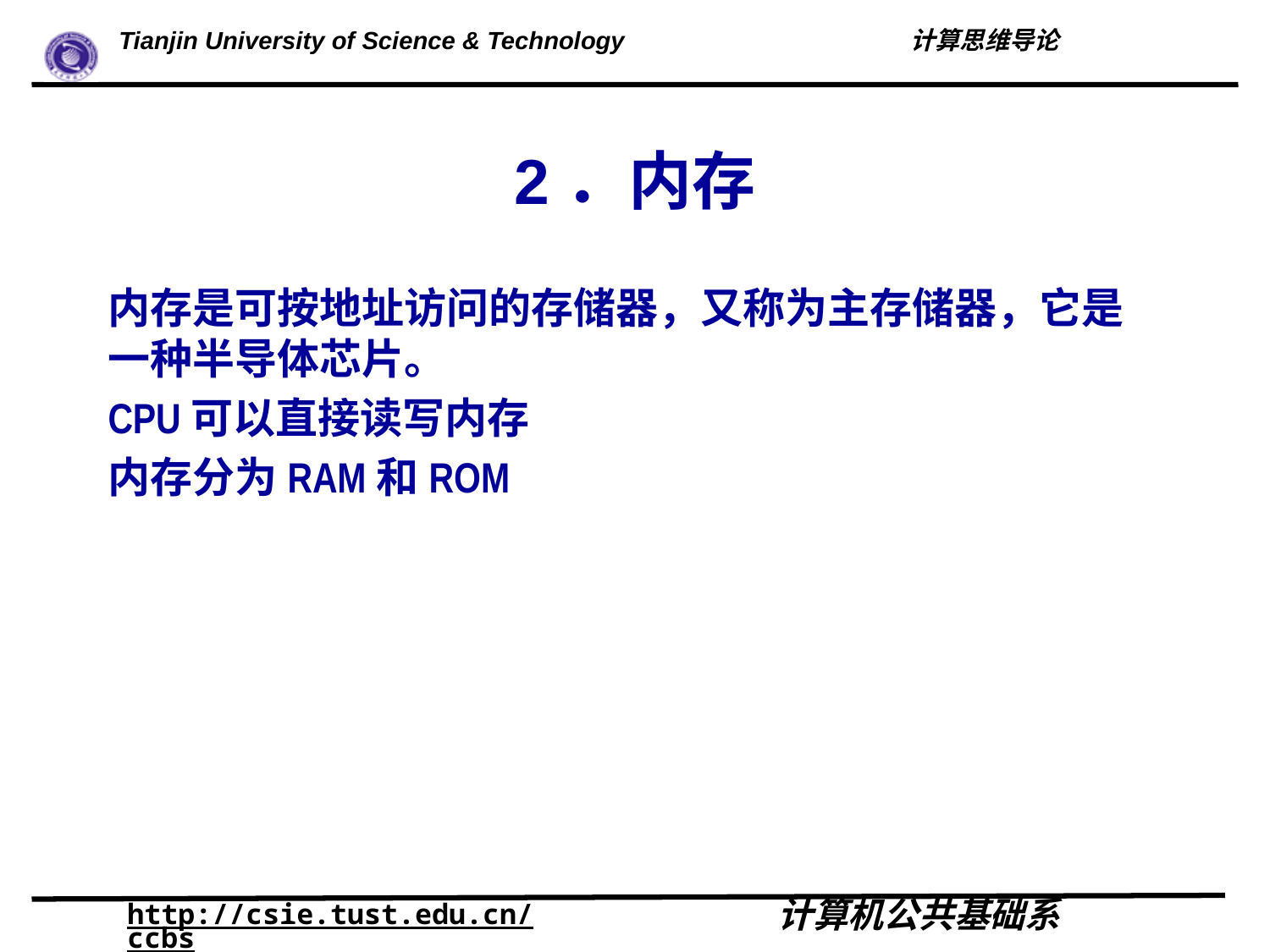

# 2．内存
内存是可按地址访问的存储器，又称为主存储器，它是一种半导体芯片。
CPU可以直接读写内存
内存分为RAM和ROM